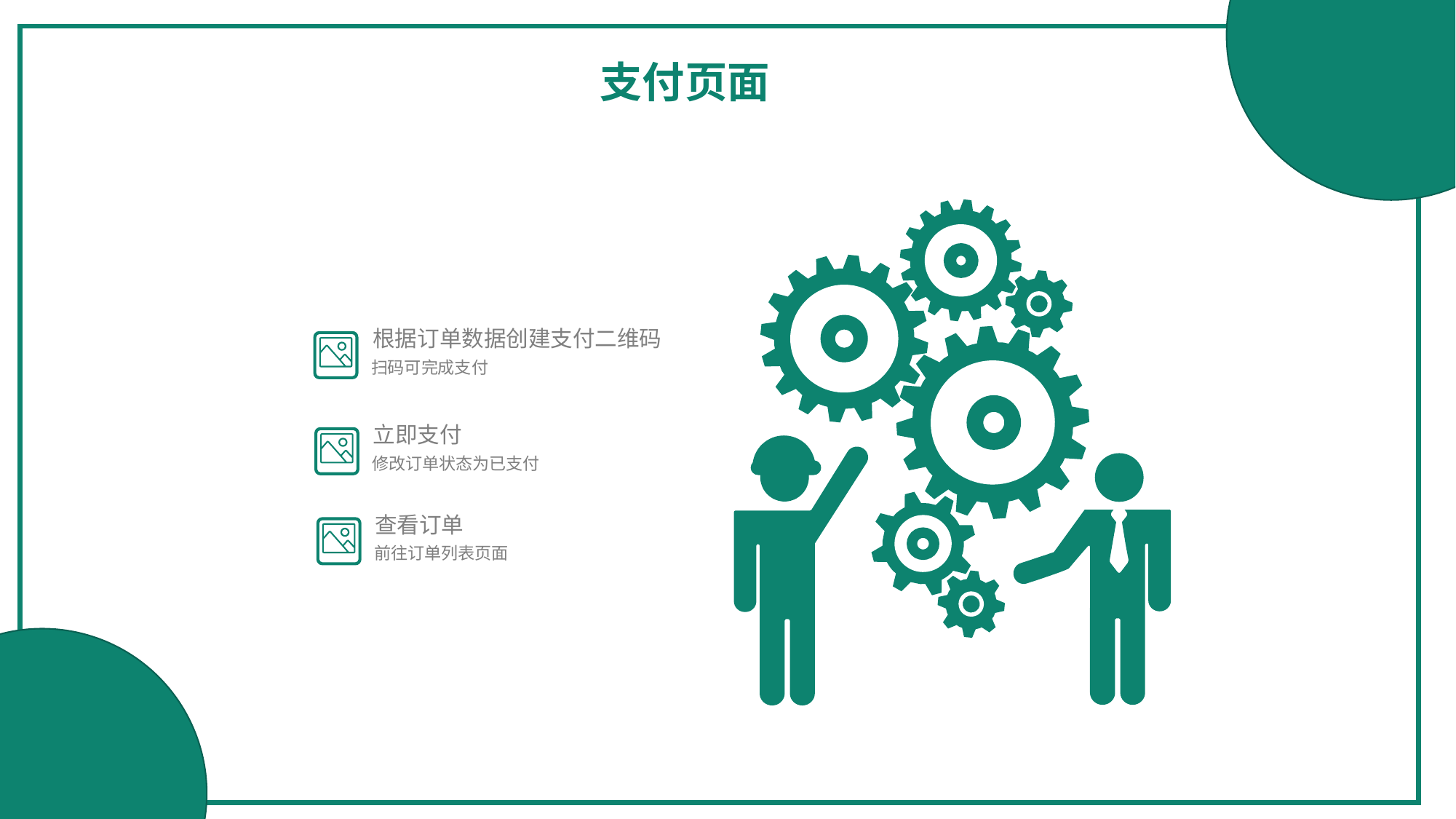

支付页面

根据订单数据创建支付二维码
扫码可完成支付

立即支付
修改订单状态为已支付

查看订单
前往订单列表页面